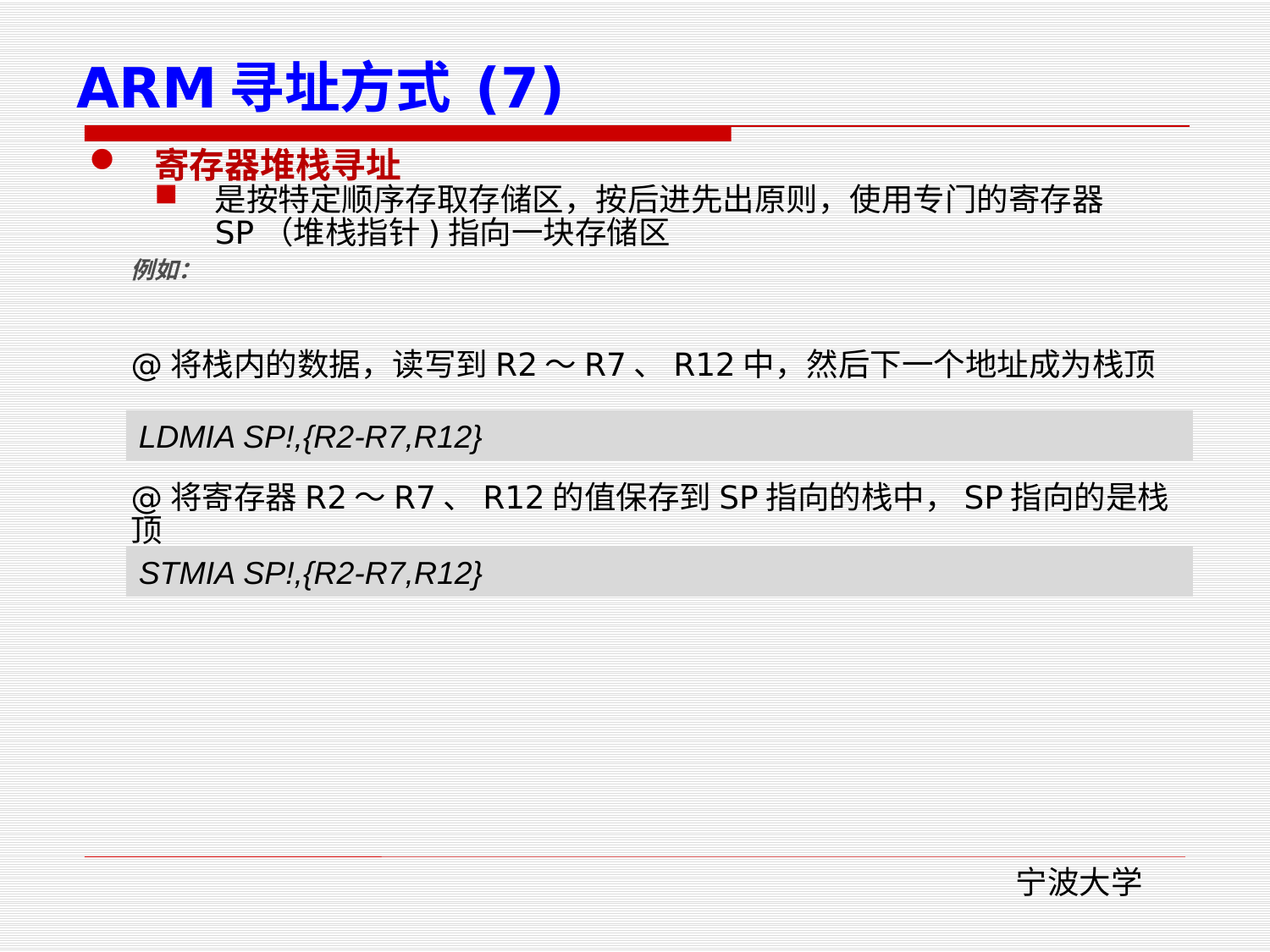

# ARM寻址方式 (7)
寄存器堆栈寻址
是按特定顺序存取存储区，按后进先出原则，使用专门的寄存器SP（堆栈指针)指向一块存储区
例如：

@将栈内的数据，读写到R2～R7、R12中，然后下一个地址成为栈顶

@将寄存器R2～R7、R12的值保存到SP指向的栈中，SP指向的是栈顶
LDMIA SP!,{R2-R7,R12}
STMIA SP!,{R2-R7,R12}